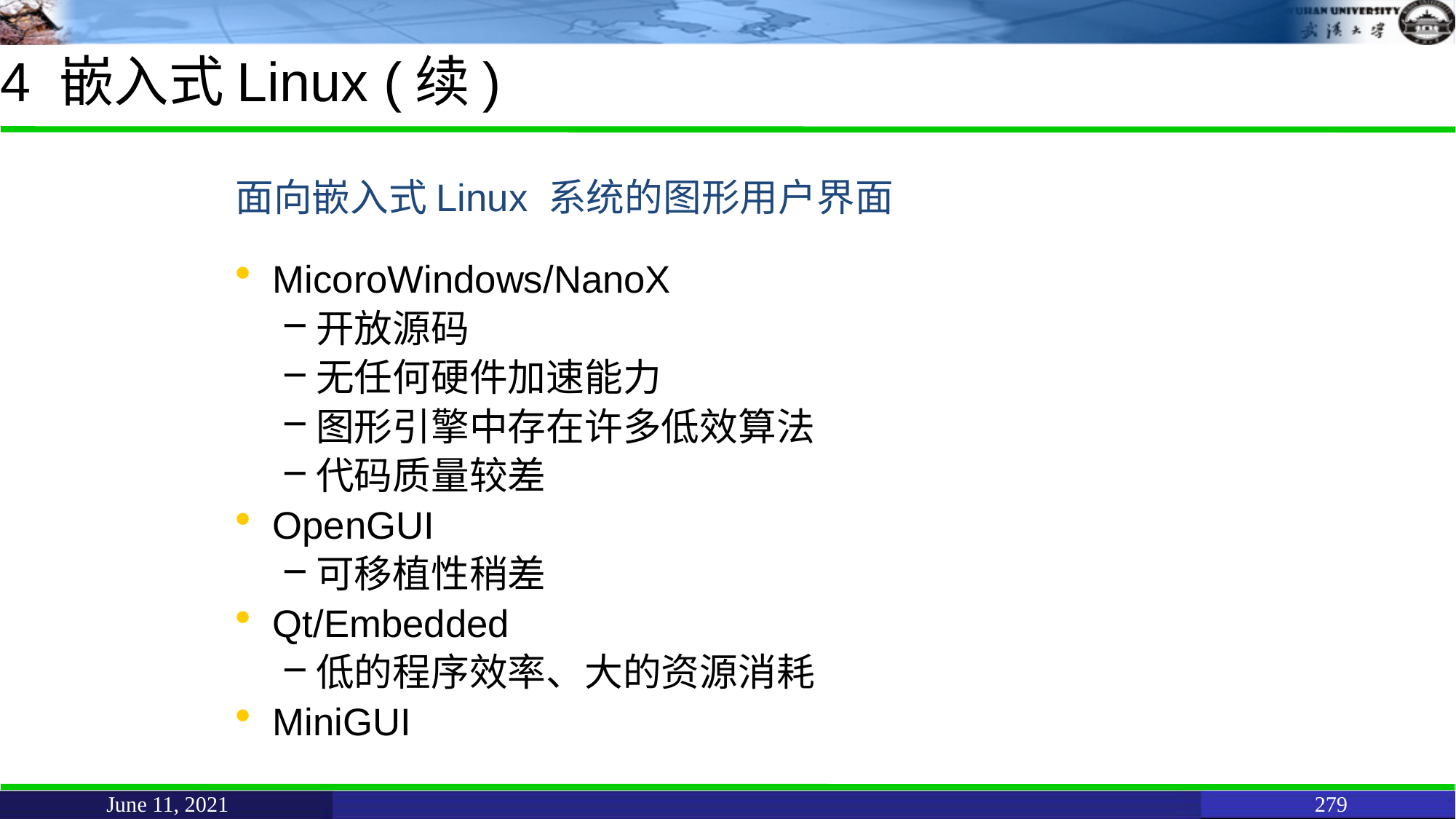

# 4 嵌入式Linux (续)
面向嵌入式Linux 系统的图形用户界面
MicoroWindows/NanoX
开放源码
无任何硬件加速能力
图形引擎中存在许多低效算法
代码质量较差
OpenGUI
可移植性稍差
Qt/Embedded
低的程序效率、大的资源消耗
MiniGUI
June 11, 2021

279